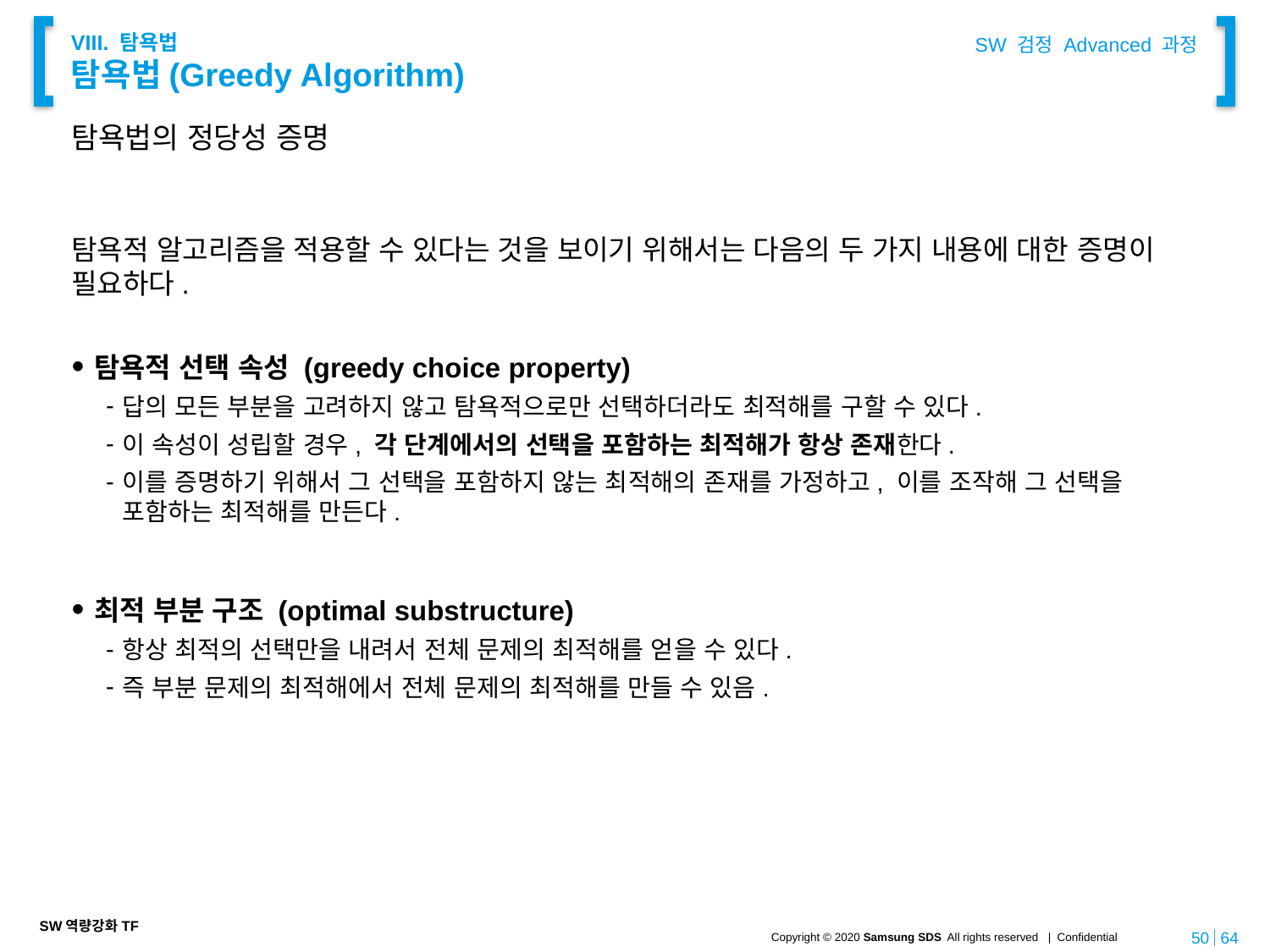

SW 검정 Advanced 과정
# VIII. 탐욕법 탐욕법(Greedy Algorithm)
탐욕법의 정당성 증명
탐욕적 알고리즘을 적용할 수 있다는 것을 보이기 위해서는 다음의 두 가지 내용에 대한 증명이 필요하다.

탐욕적 선택 속성 (greedy choice property)
답의 모든 부분을 고려하지 않고 탐욕적으로만 선택하더라도 최적해를 구할 수 있다.
이 속성이 성립할 경우, 각 단계에서의 선택을 포함하는 최적해가 항상 존재한다.
이를 증명하기 위해서 그 선택을 포함하지 않는 최적해의 존재를 가정하고, 이를 조작해 그 선택을 포함하는 최적해를 만든다.

최적 부분 구조 (optimal substructure)
항상 최적의 선택만을 내려서 전체 문제의 최적해를 얻을 수 있다.
즉 부분 문제의 최적해에서 전체 문제의 최적해를 만들 수 있음.